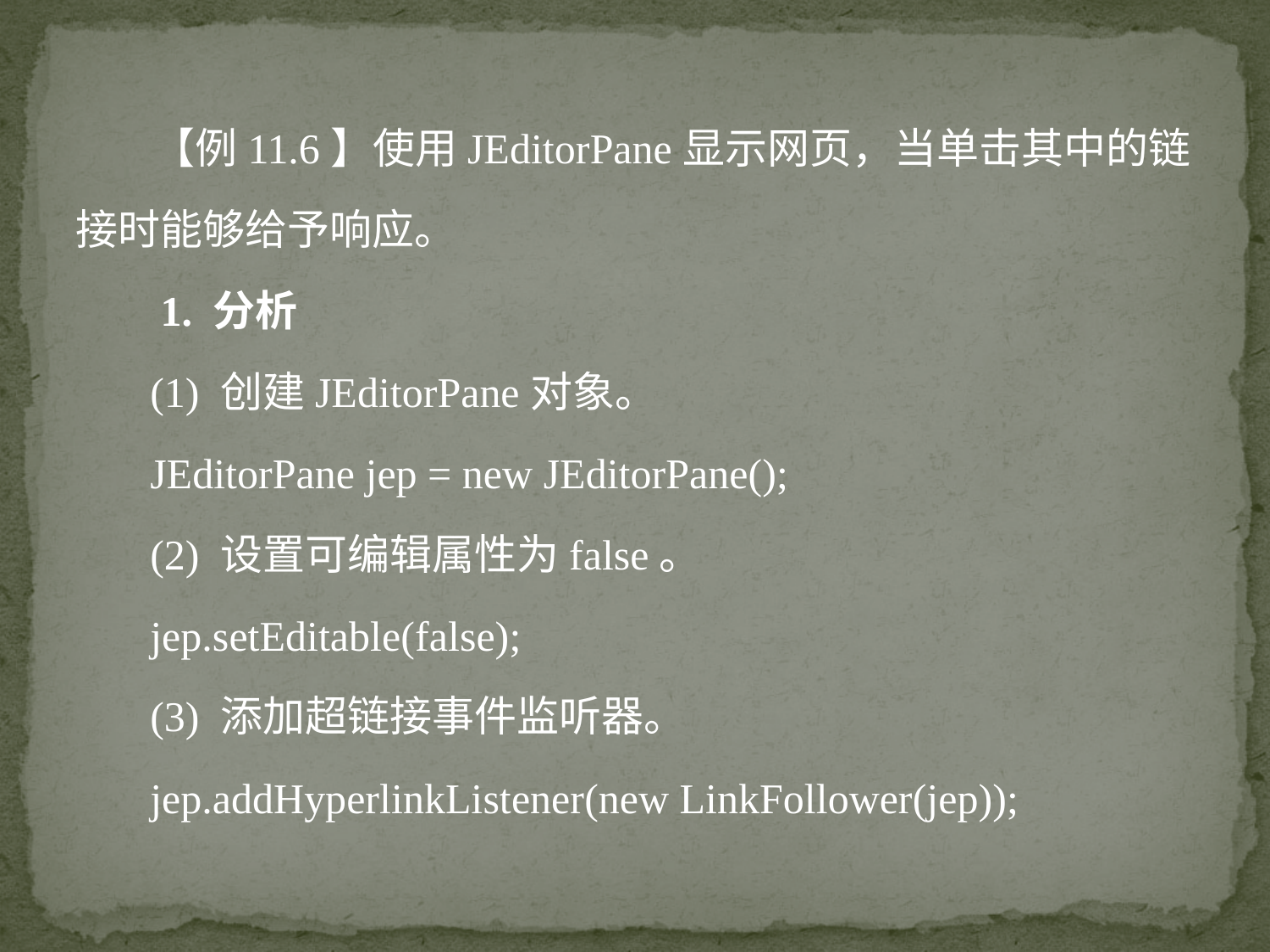

【例11.6】使用JEditorPane显示网页，当单击其中的链接时能够给予响应。
  1. 分析
 (1) 创建JEditorPane对象。
 JEditorPane jep = new JEditorPane();
 (2) 设置可编辑属性为false。
 jep.setEditable(false);
 (3) 添加超链接事件监听器。
 jep.addHyperlinkListener(new LinkFollower(jep));